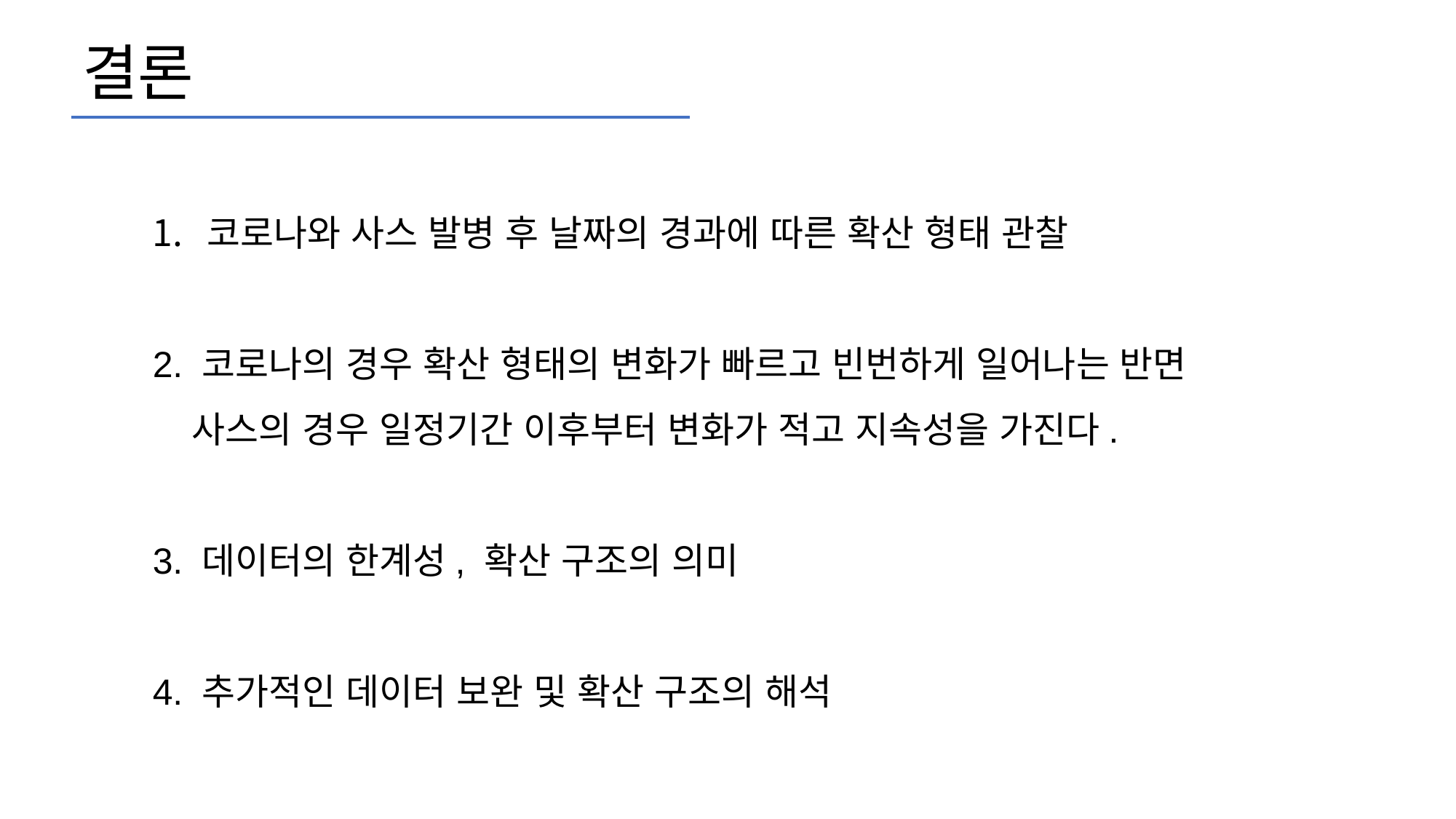

# 결론
코로나와 사스 발병 후 날짜의 경과에 따른 확산 형태 관찰

2. 코로나의 경우 확산 형태의 변화가 빠르고 빈번하게 일어나는 반면
   사스의 경우 일정기간 이후부터 변화가 적고 지속성을 가진다.

3. 데이터의 한계성, 확산 구조의 의미

4. 추가적인 데이터 보완 및 확산 구조의 해석